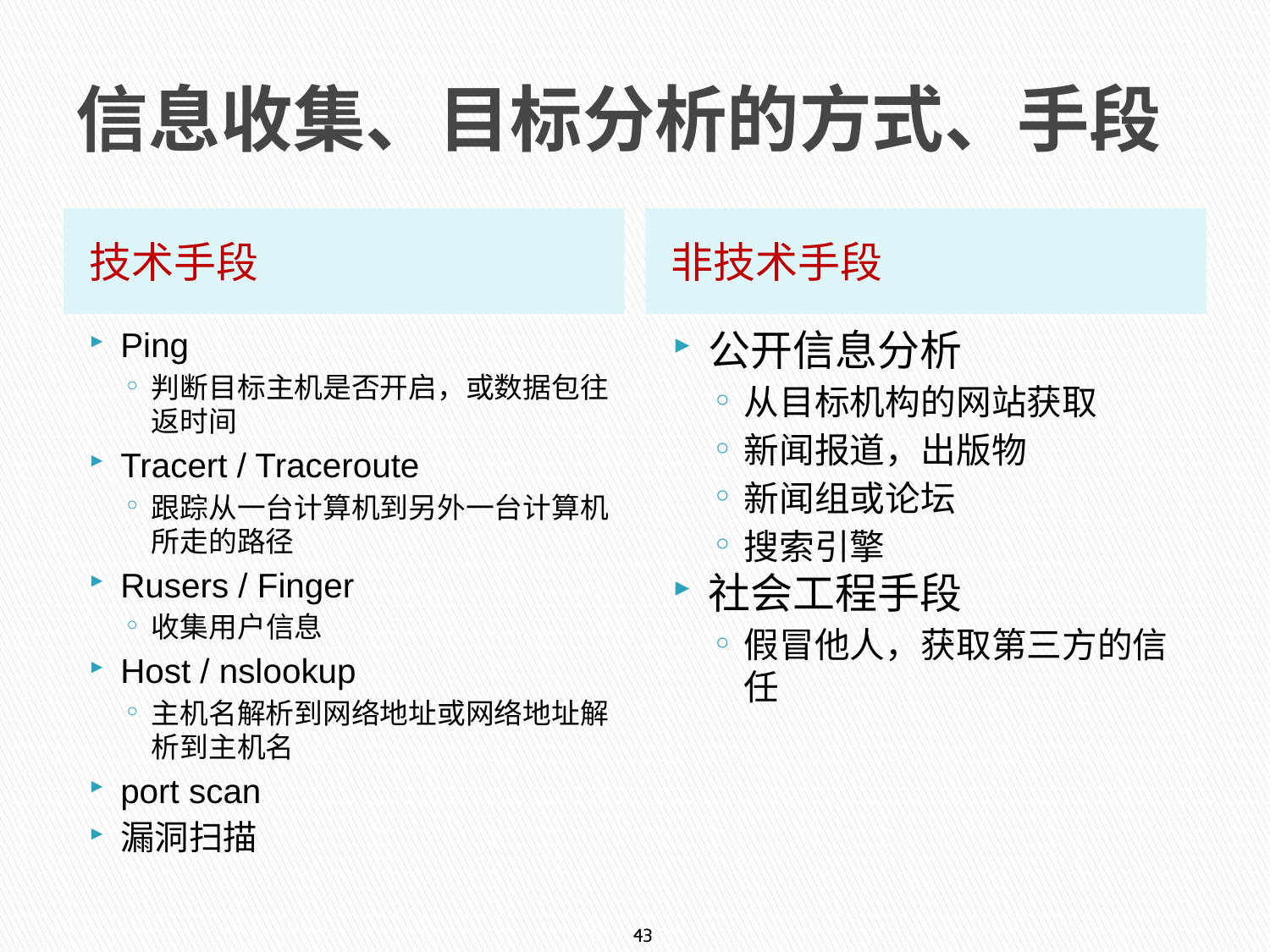

# 信息收集、目标分析的方式、手段
技术手段
非技术手段
Ping
判断目标主机是否开启，或数据包往返时间
Tracert / Traceroute
跟踪从一台计算机到另外一台计算机所走的路径
Rusers / Finger
收集用户信息
Host / nslookup
主机名解析到网络地址或网络地址解析到主机名
port scan
漏洞扫描
公开信息分析
从目标机构的网站获取
新闻报道，出版物
新闻组或论坛
搜索引擎
社会工程手段
假冒他人，获取第三方的信任

43